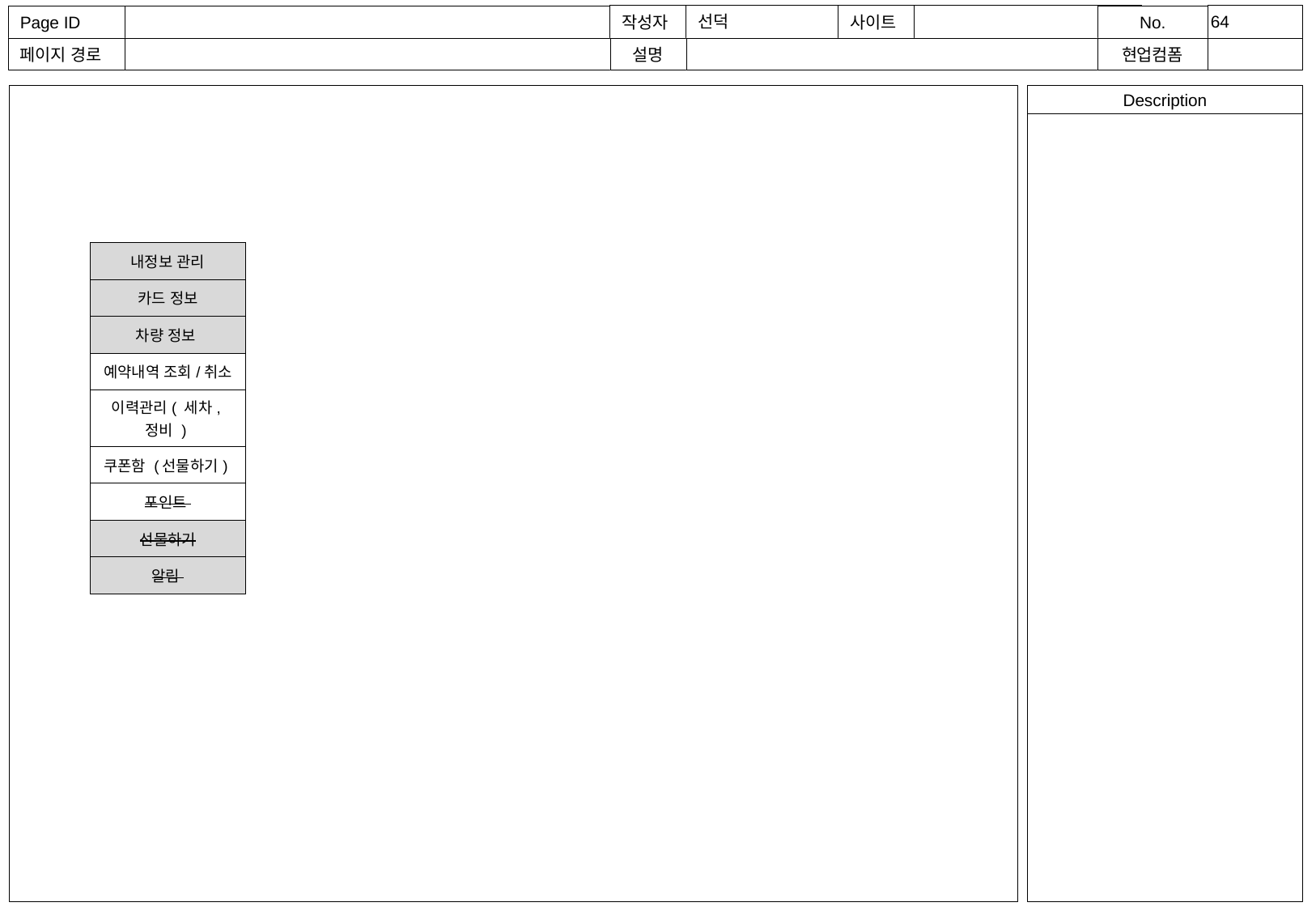

| 내정보 관리 |
| --- |
| 카드 정보 |
| 차량 정보 |
| 예약내역 조회/취소 |
| 이력관리( 세차,정비 ) |
| 쿠폰함 (선물하기) |
| 포인트 |
| 선물하기 |
| 알림 |